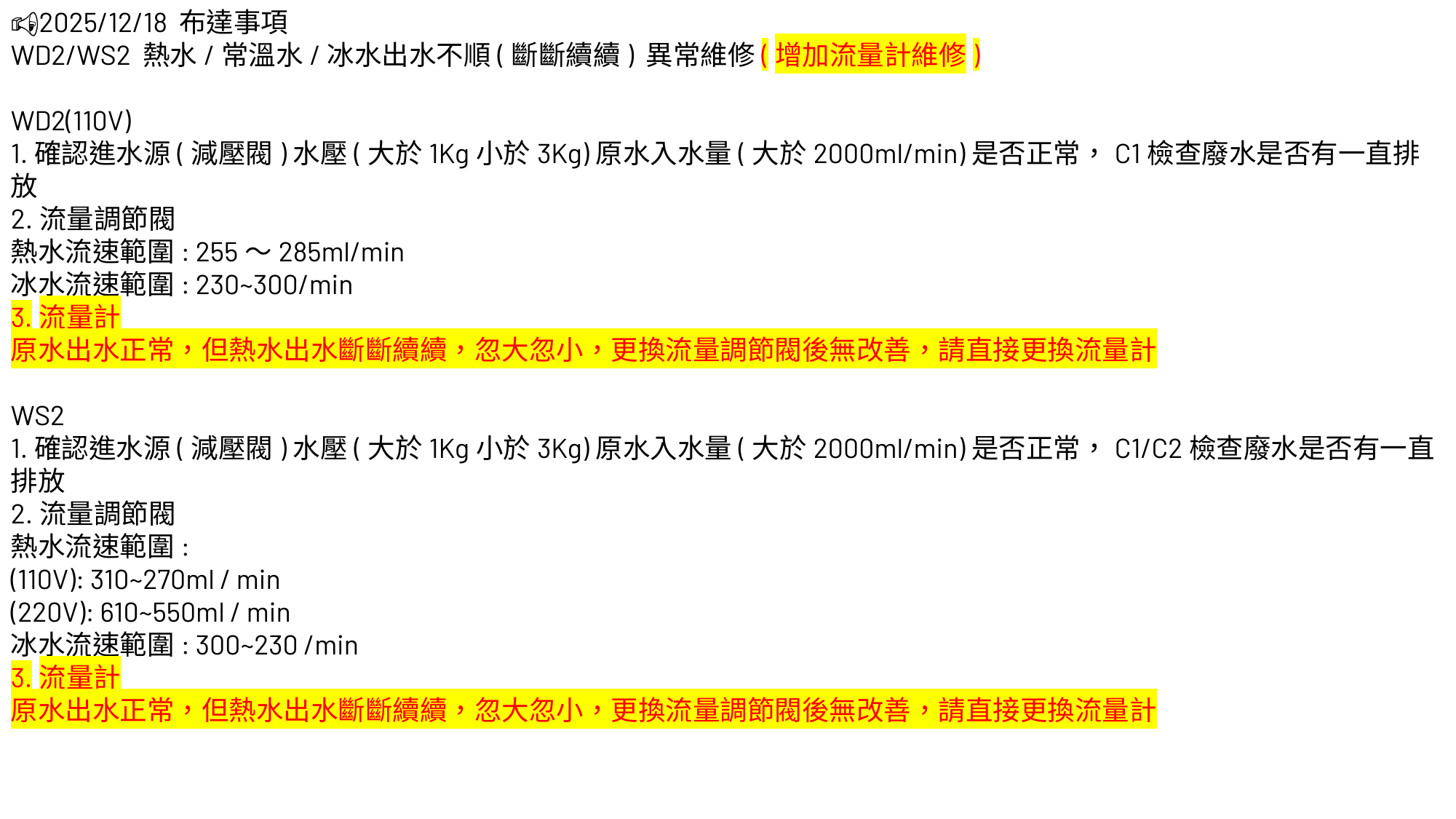

📢2025/12/18 布達事項
WD2/WS2 熱水/常溫水/冰水出水不順(斷斷續續) 異常維修(增加流量計維修)

WD2(110V)
1.確認進水源(減壓閥)水壓(大於1Kg小於3Kg)原水入水量(大於2000ml/min)是否正常，C1檢查廢水是否有一直排放
2.流量調節閥
熱水流速範圍: 255～285ml/min
冰水流速範圍: 230~300/min
3.流量計
原水出水正常，但熱水出水斷斷續續，忽大忽小，更換流量調節閥後無改善，請直接更換流量計

WS2
1.確認進水源(減壓閥)水壓(大於1Kg小於3Kg)原水入水量(大於2000ml/min)是否正常，C1/C2檢查廢水是否有一直排放
2.流量調節閥
熱水流速範圍:
(110V): 310~270ml / min
(220V): 610~550ml / min
冰水流速範圍: 300~230 /min
3.流量計
原水出水正常，但熱水出水斷斷續續，忽大忽小，更換流量調節閥後無改善，請直接更換流量計